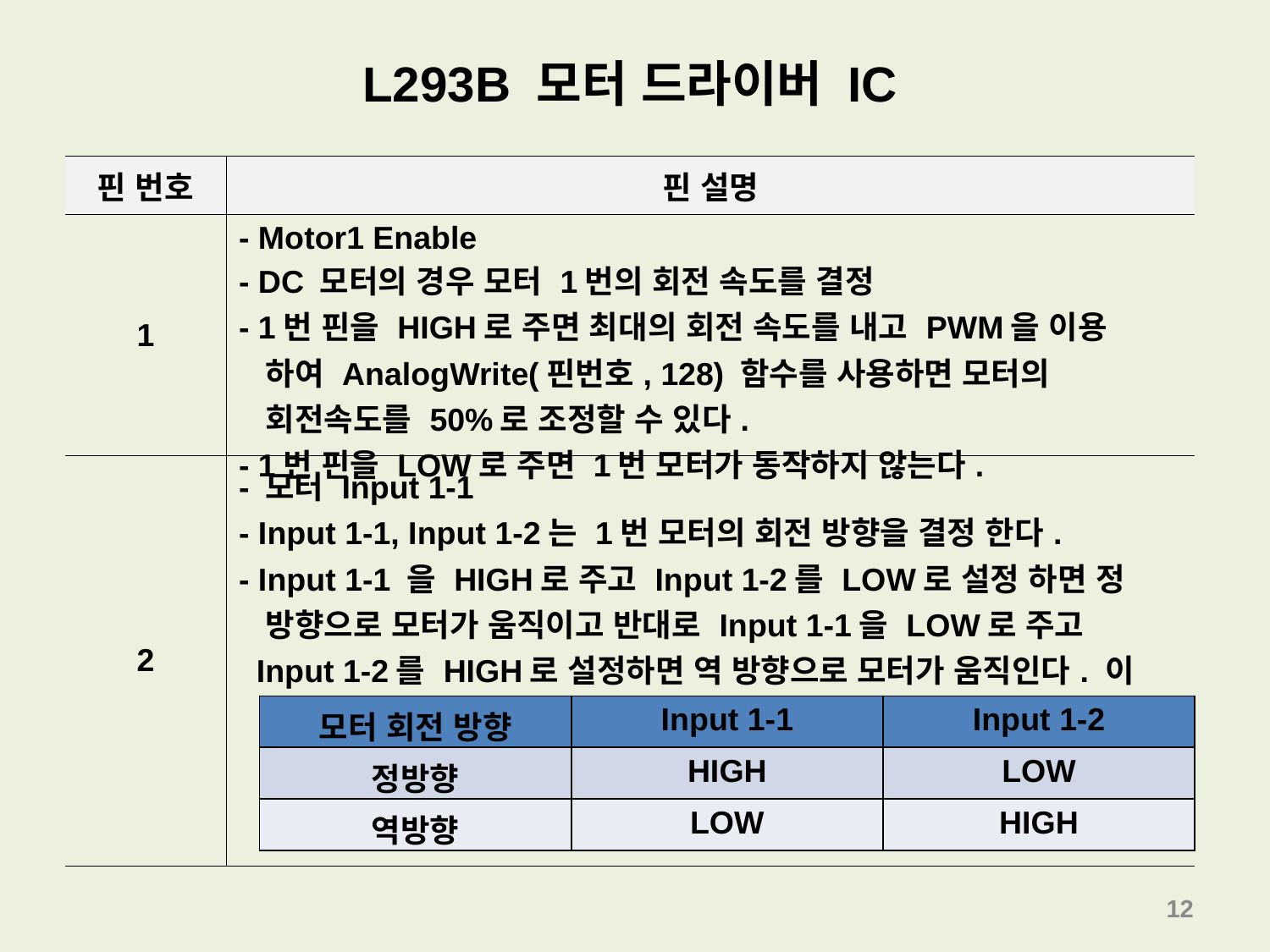

L293B 모터 드라이버 IC
| 핀 번호 | 핀 설명 |
| --- | --- |
| 1 | - Motor1 Enable - DC 모터의 경우 모터 1번의 회전 속도를 결정 - 1번 핀을 HIGH로 주면 최대의 회전 속도를 내고 PWM을 이용 하여 AnalogWrite(핀번호, 128) 함수를 사용하면 모터의 회전속도를 50%로 조정할 수 있다. - 1번 핀을 LOW로 주면 1번 모터가 동작하지 않는다. |
| 2 | - 모터 Input 1-1 - Input 1-1, Input 1-2는 1번 모터의 회전 방향을 결정 한다. - Input 1-1 을 HIGH로 주고 Input 1-2를 LOW로 설정 하면 정 방향으로 모터가 움직이고 반대로 Input 1-1을 LOW로 주고 Input 1-2를 HIGH로 설정하면 역 방향으로 모터가 움직인다. 이 것을 표로 정리해 보자. |

| 모터 회전 방향 | Input 1-1 | Input 1-2 |
| --- | --- | --- |
| 정방향 | HIGH | LOW |
| 역방향 | LOW | HIGH |
12